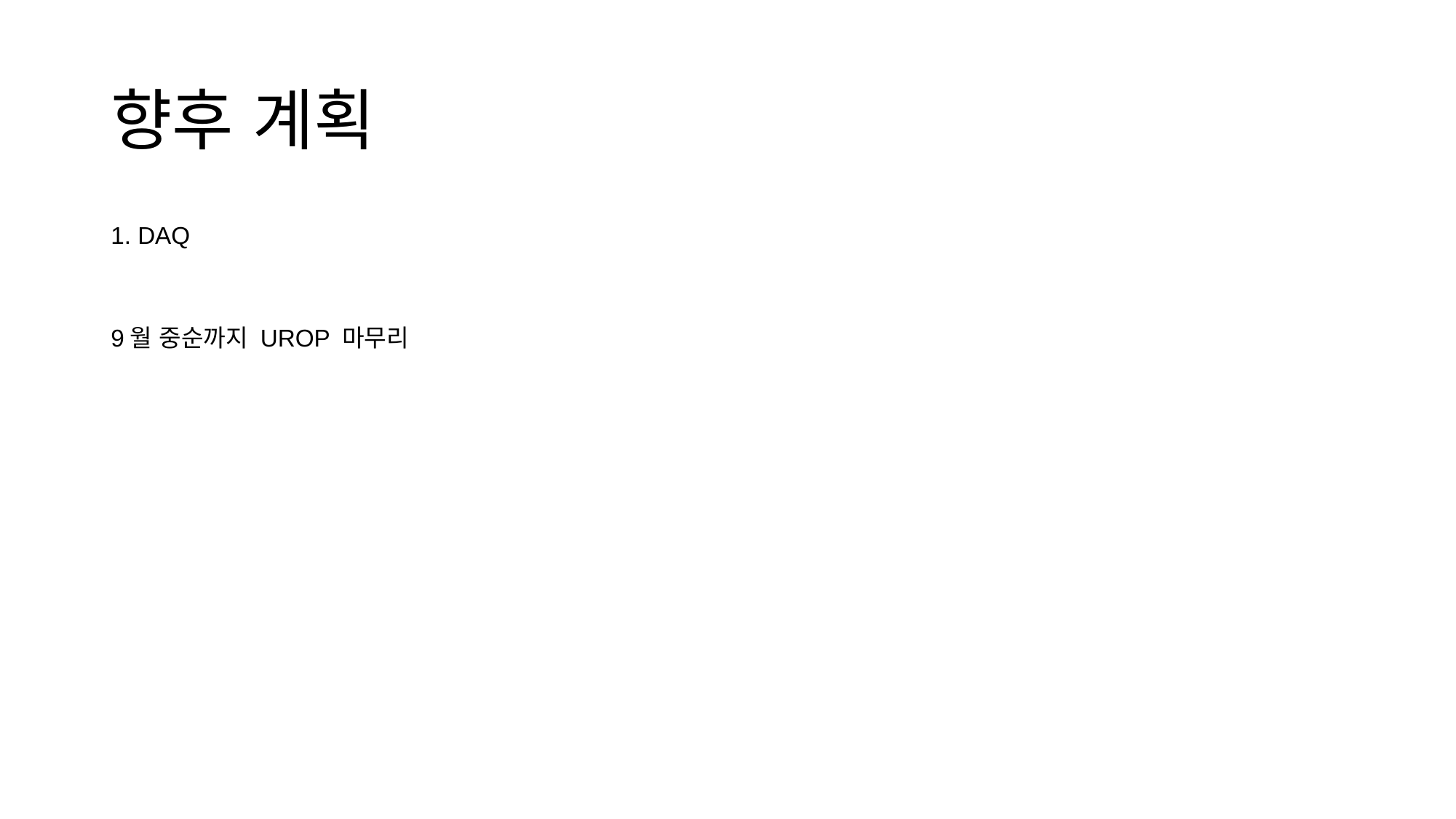

# 향후 계획
1. DAQ

9월 중순까지 UROP 마무리